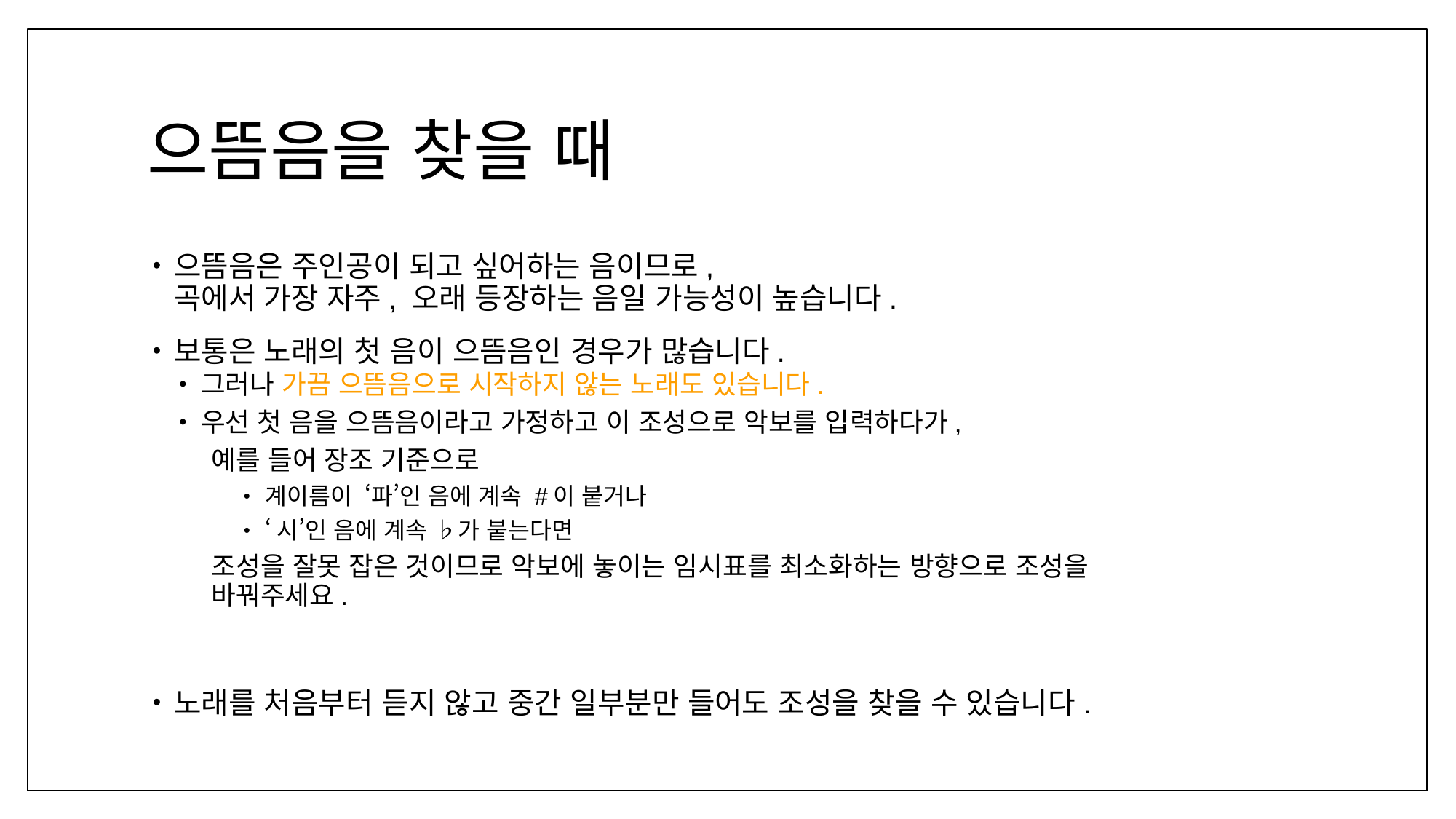

# 으뜸음을 찾을 때
으뜸음은 주인공이 되고 싶어하는 음이므로,
곡에서 가장 자주, 오래 등장하는 음일 가능성이 높습니다.
보통은 노래의 첫 음이 으뜸음인 경우가 많습니다.
그러나 가끔 으뜸음으로 시작하지 않는 노래도 있습니다.
우선 첫 음을 으뜸음이라고 가정하고 이 조성으로 악보를 입력하다가,
예를 들어 장조 기준으로
계이름이  ‘파’인 음에 계속 #이 붙거나
‘시’인 음에 계속 ♭가 붙는다면
조성을 잘못 잡은 것이므로 악보에 놓이는 임시표를 최소화하는 방향으로 조성을
바꿔주세요.

노래를 처음부터 듣지 않고 중간 일부분만 들어도 조성을 찾을 수 있습니다.